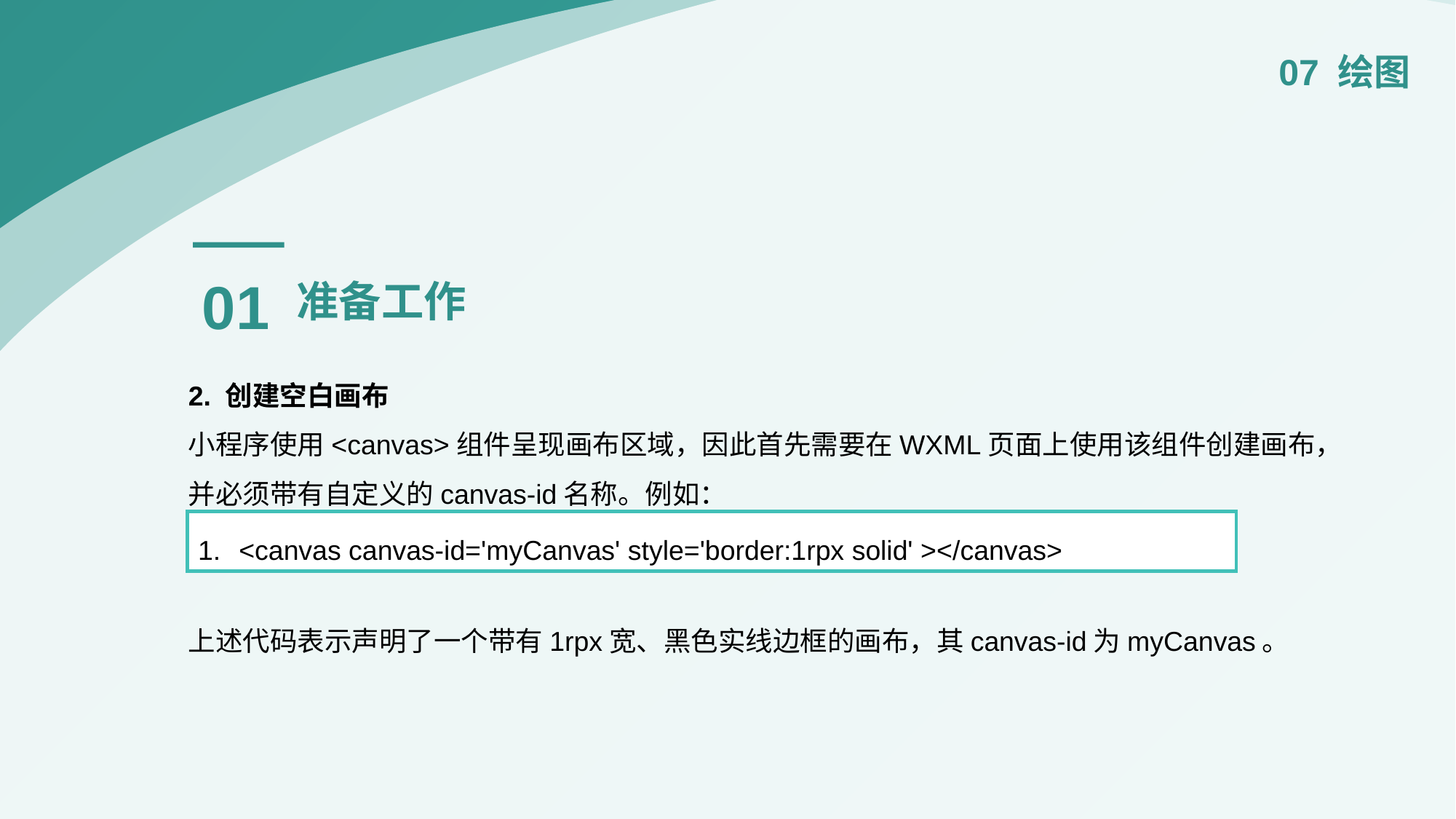

07 绘图
01

准备工作
2. 创建空白画布
小程序使用<canvas>组件呈现画布区域，因此首先需要在WXML页面上使用该组件创建画布，并必须带有自定义的canvas-id名称。例如：

上述代码表示声明了一个带有1rpx宽、黑色实线边框的画布，其canvas-id为myCanvas。
<canvas canvas-id='myCanvas' style='border:1rpx solid' ></canvas>